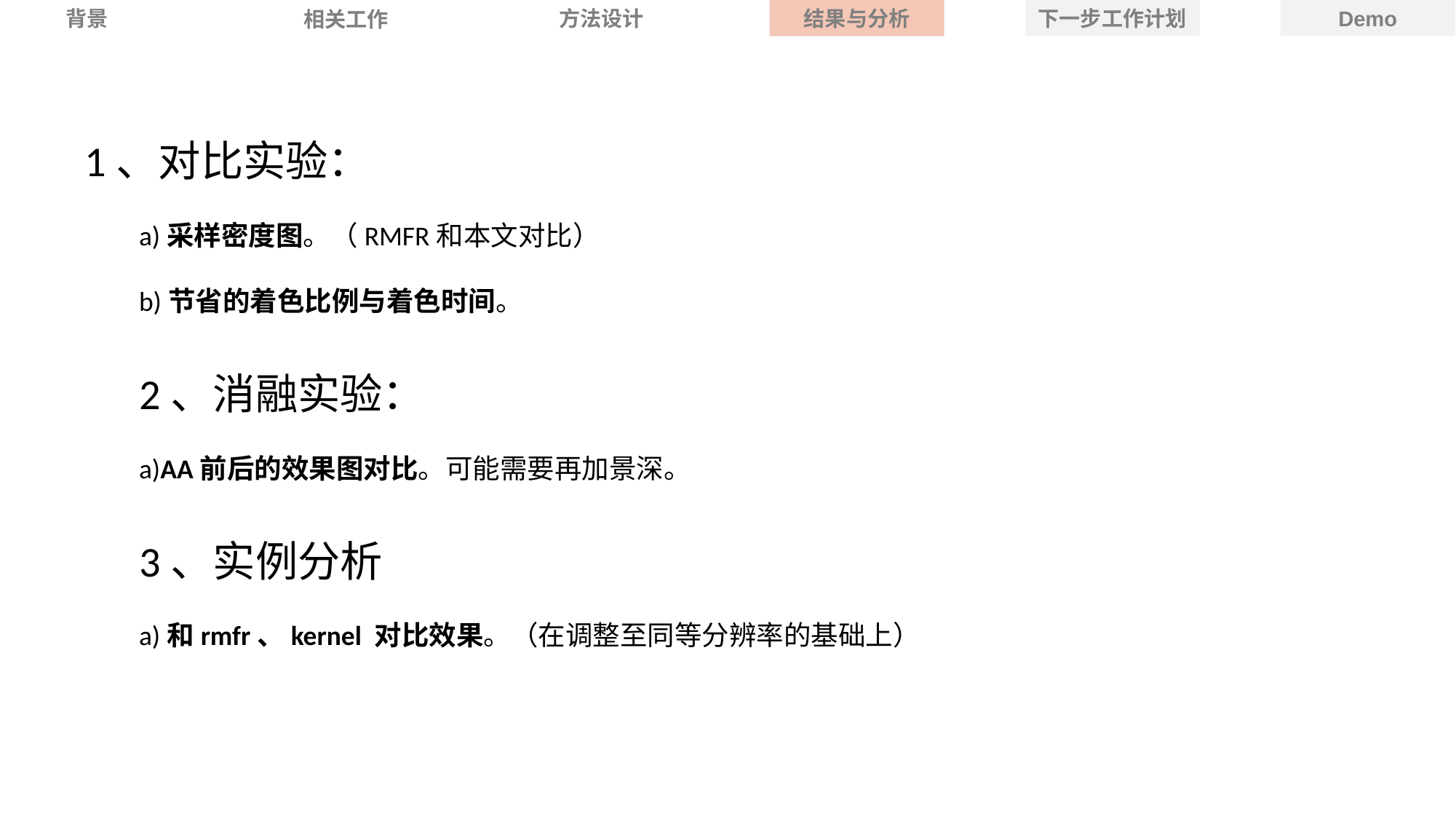

背景
方法设计
结果与分析
下一步工作计划
Demo
相关工作
1、对比实验：
a)采样密度图。（RMFR和本文对比）
b)节省的着色比例与着色时间。
2、消融实验：
a)AA前后的效果图对比。可能需要再加景深。
3、实例分析
a)和rmfr、kernel 对比效果。（在调整至同等分辨率的基础上）